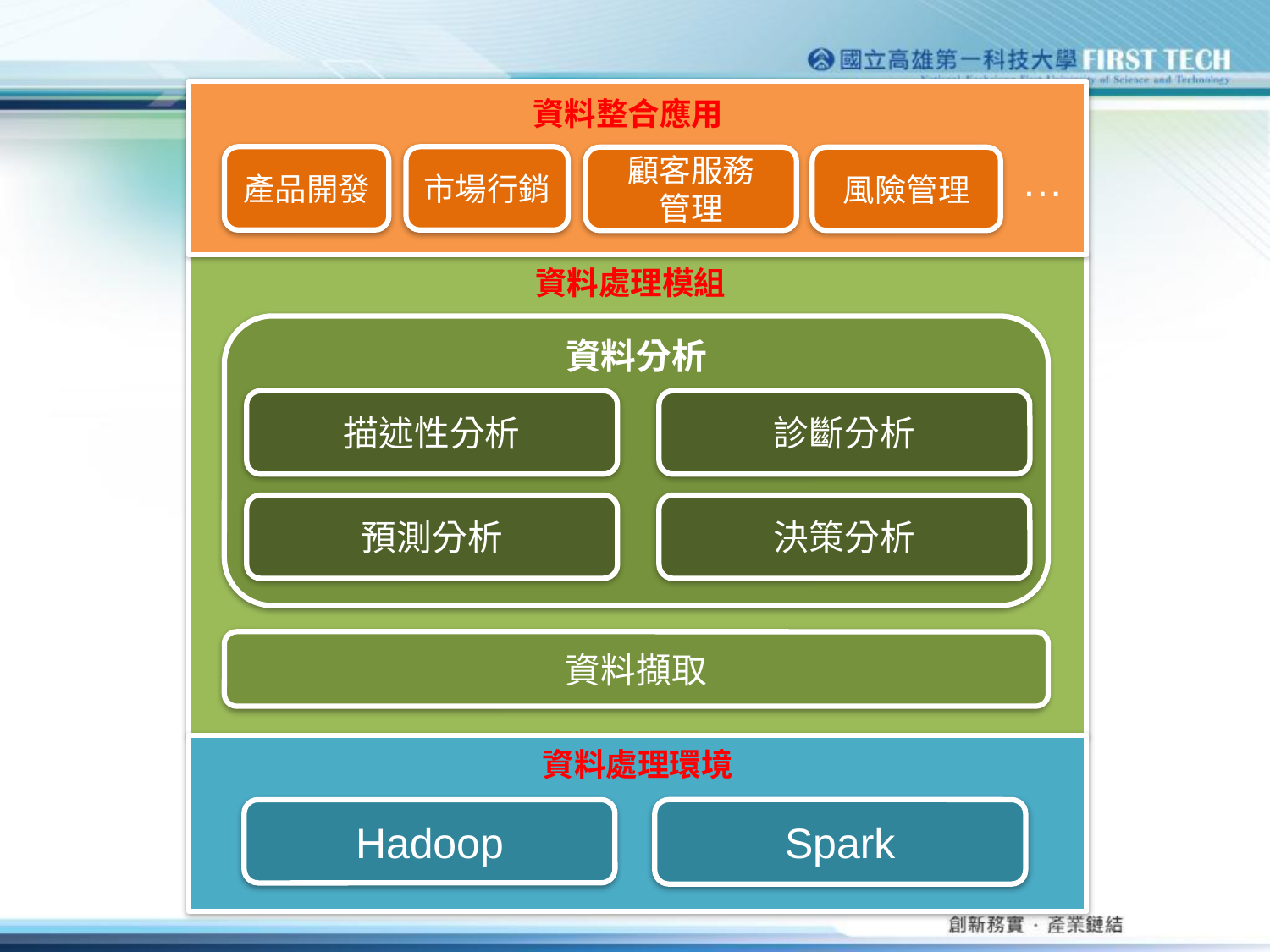

資料整合應用
產品開發
市場行銷
顧客服務
管理
風險管理
…

資料處理模組

資料分析
描述性分析
診斷分析
預測分析
決策分析
資料擷取

資料處理環境
Hadoop
Spark